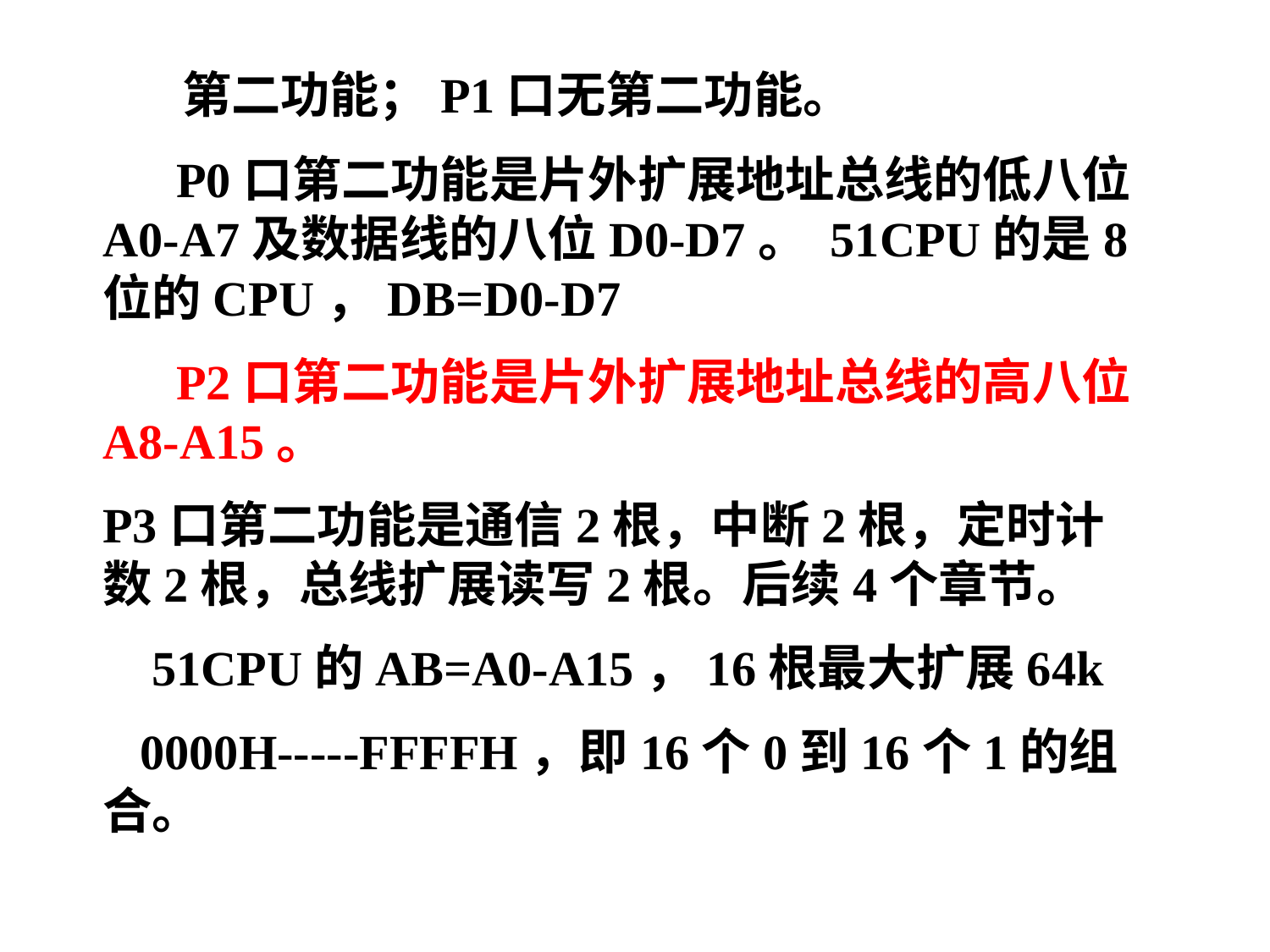

第二功能；P1口无第二功能。
      P0口第二功能是片外扩展地址总线的低八位A0-A7及数据线的八位D0-D7。 51CPU的是8位的CPU，DB=D0-D7
      P2口第二功能是片外扩展地址总线的高八位A8-A15。
P3口第二功能是通信2根，中断2根，定时计数2根，总线扩展读写2根。后续4个章节。
    51CPU的AB=A0-A15，16根最大扩展64k
   0000H-----FFFFH，即16个0到16个1的组合。